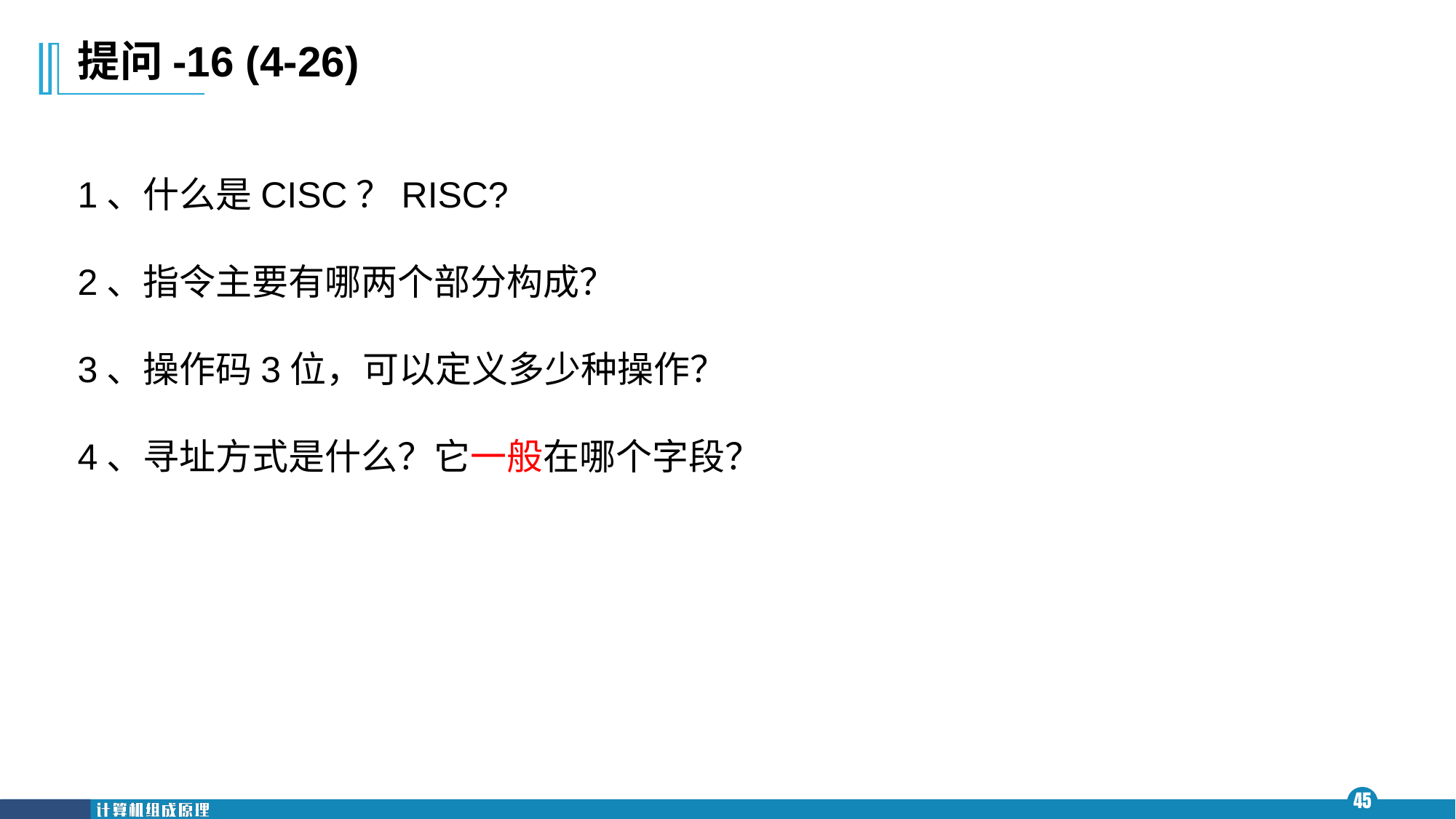

提问-16 (4-26)

1、什么是CISC？RISC?
2、指令主要有哪两个部分构成？
3、操作码3位，可以定义多少种操作？
4、寻址方式是什么？它一般在哪个字段？